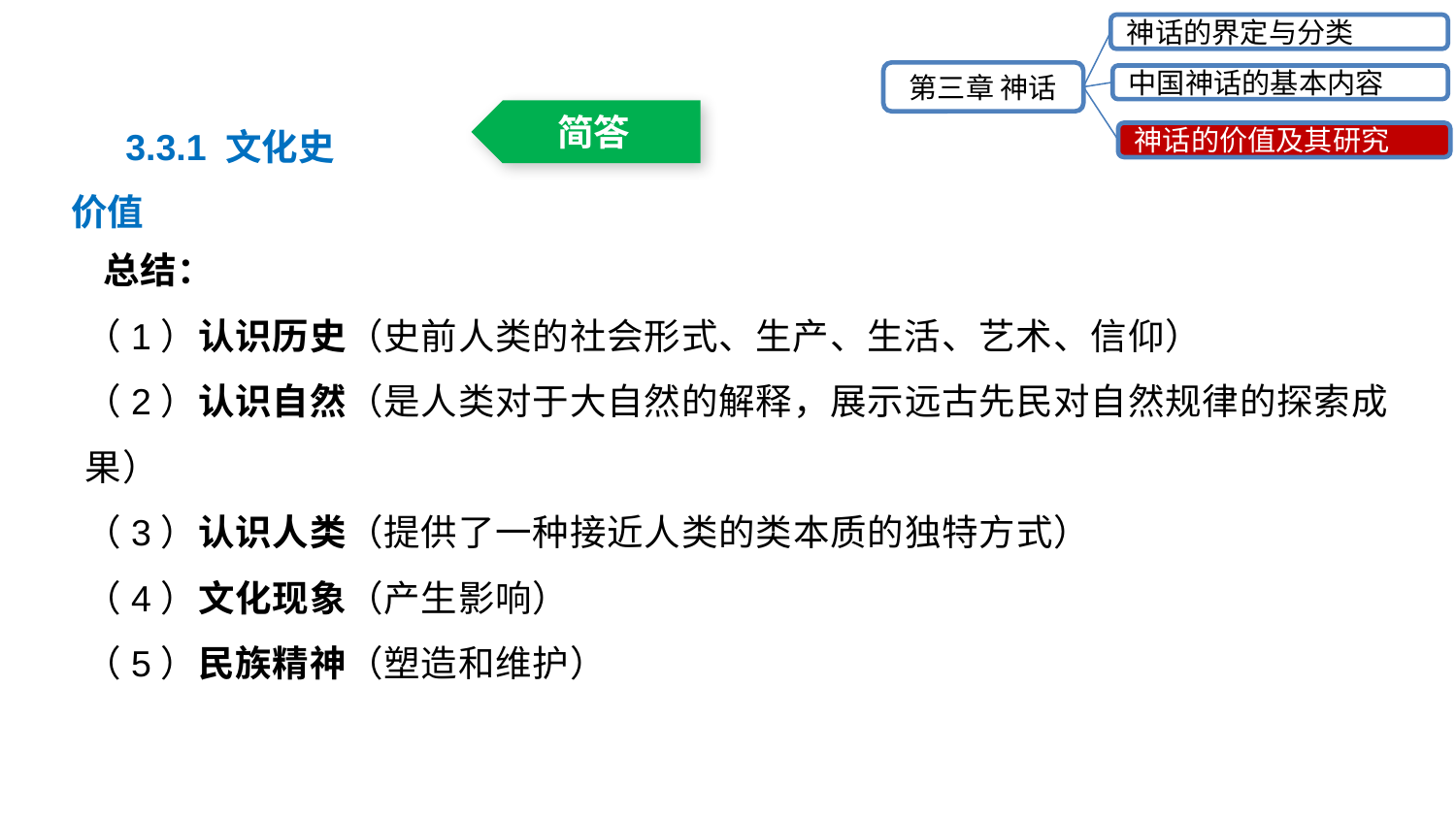

神话的界定与分类
第三章 神话
中国神话的基本内容
神话的价值及其研究
3.3.1 文化史价值
简答
 总结：
（1）认识历史（史前人类的社会形式、生产、生活、艺术、信仰）
（2）认识自然（是人类对于大自然的解释，展示远古先民对自然规律的探索成果）
（3）认识人类（提供了一种接近人类的类本质的独特方式）
（4）文化现象（产生影响）
（5）民族精神（塑造和维护）